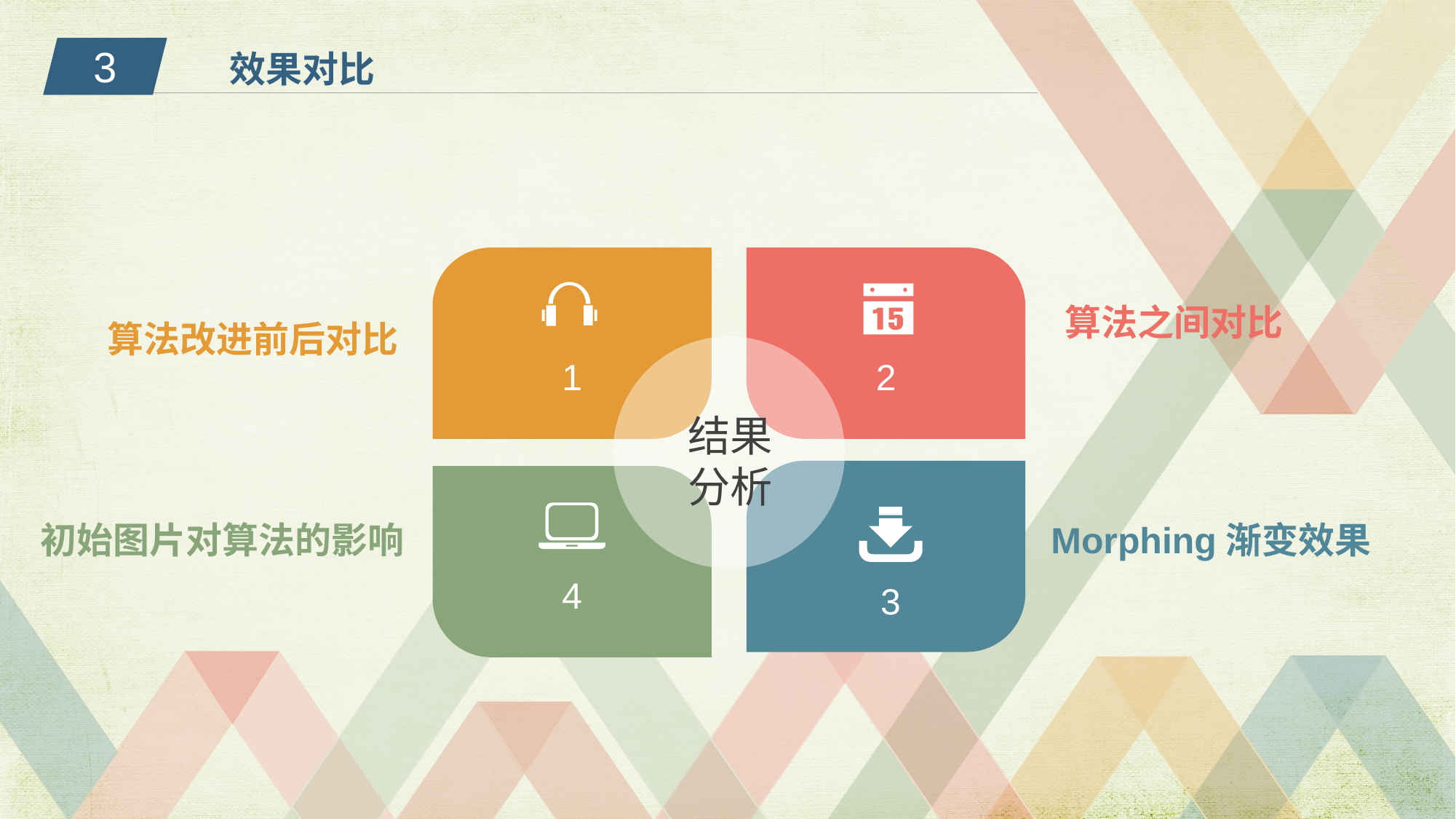

3

效果对比

算法之间对比

1

2
算法改进前后对比

结果分析

初始图片对算法的影响
Morphing渐变效果

4

3